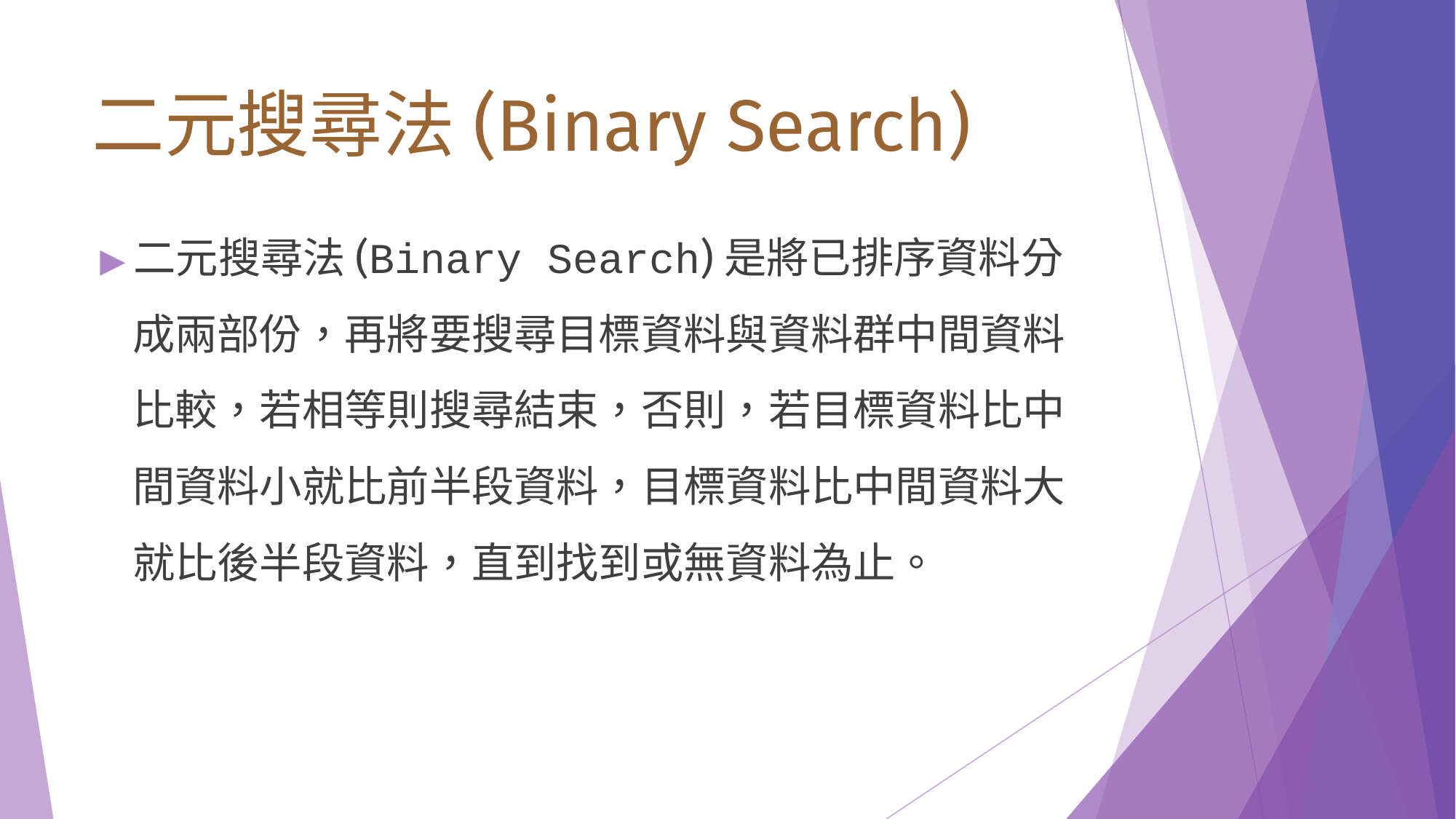

# 二元搜尋法(Binary Search)
二元搜尋法(Binary Search)是將已排序資料分成兩部份，再將要搜尋目標資料與資料群中間資料比較，若相等則搜尋結束，否則，若目標資料比中間資料小就比前半段資料，目標資料比中間資料大就比後半段資料，直到找到或無資料為止。